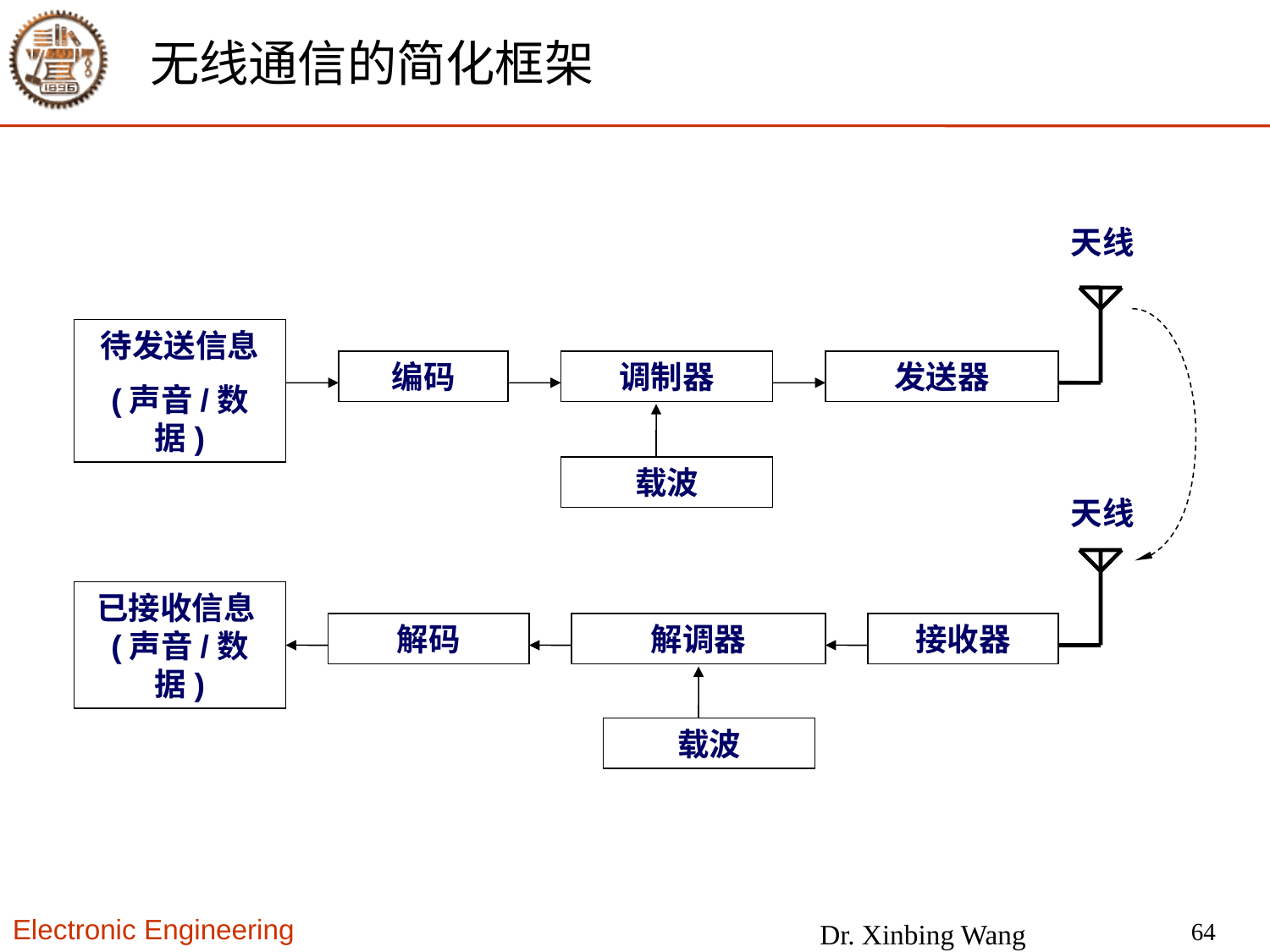

# 无线通信的简化框架
天线

待发送信息
(声音/数据)
编码
调制器
发送器

载波
天线

已接收信息(声音/数据)
解码
解调器
接收器

载波
64
Dr. Xinbing Wang